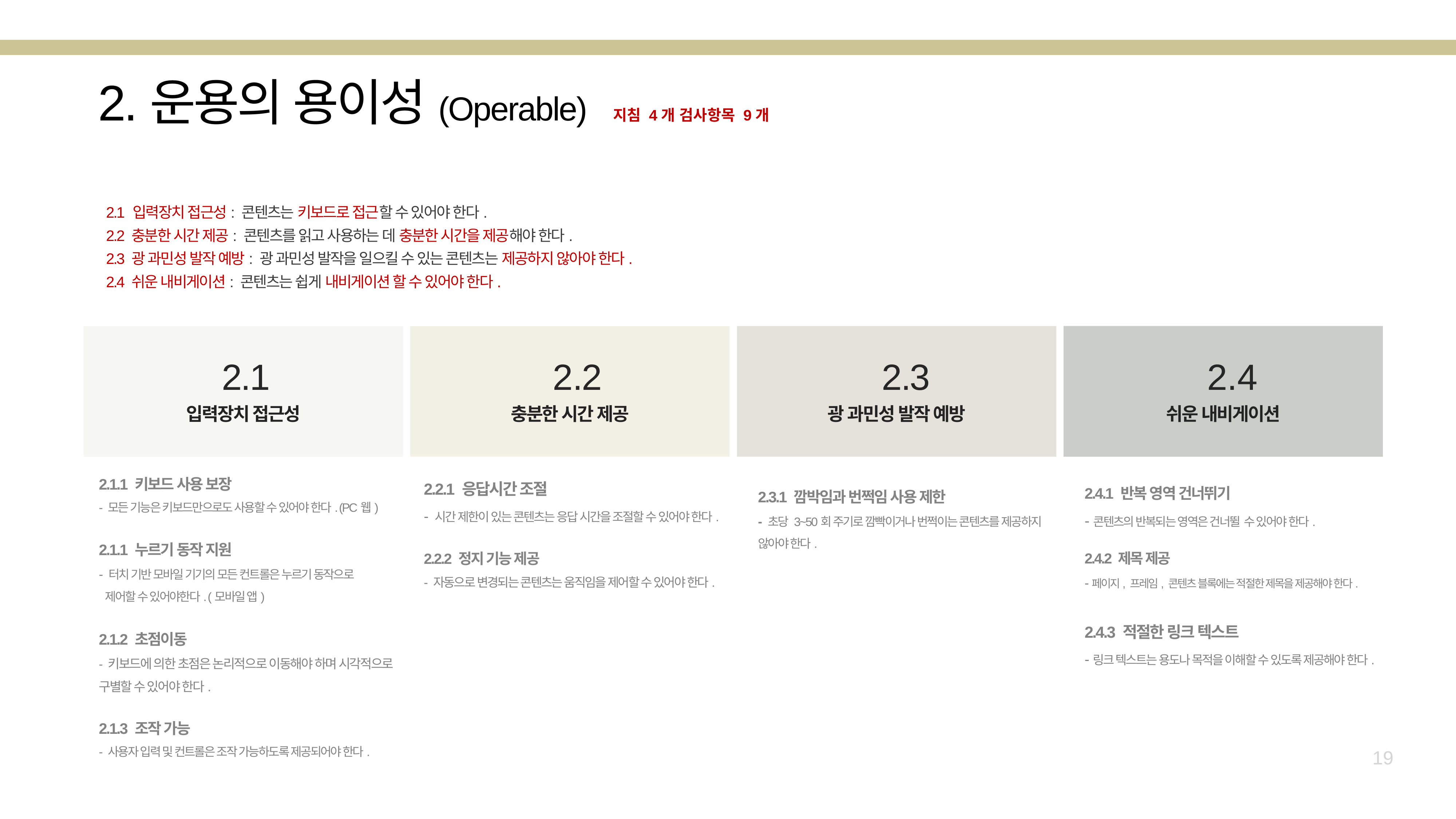

2.운용의 용이성(Operable)  지침 4개 검사항목 9개
2.1 입력장치 접근성: 콘텐츠는 키보드로 접근할 수 있어야 한다.
2.2 충분한 시간 제공: 콘텐츠를 읽고 사용하는 데 충분한 시간을 제공해야 한다.
2.3 광 과민성 발작 예방: 광 과민성 발작을 일으킬 수 있는 콘텐츠는 제공하지 않아야 한다.
2.4 쉬운 내비게이션: 콘텐츠는 쉽게 내비게이션 할 수 있어야 한다.

쉬운 내비게이션

입력장치 접근성

광 과민성 발작 예방

충분한 시간 제공
2.3
2.4
2.1
2.2
2.1.1 키보드 사용 보장
- 모든 기능은 키보드만으로도 사용할 수 있어야 한다. (PC웹)
2.2.1 응답시간 조절
- 시간 제한이 있는 콘텐츠는 응답 시간을 조절할 수 있어야 한다.
2.3.1 깜박임과 번쩍임 사용 제한
- 초당 3~50회 주기로 깜빡이거나 번쩍이는 콘텐츠를 제공하지 않아야 한다.
2.4.1 반복 영역 건너뛰기
-콘텐츠의 반복되는 영역은 건너뛸  수 있어야 한다.
2.1.1 누르기 동작 지원
- 터치 기반 모바일 기기의 모든 컨트롤은 누르기 동작으로
 제어할 수 있어야한다. (모바일 앱)
2.2.2 정지 기능 제공
- 자동으로 변경되는 콘텐츠는 움직임을 제어할 수 있어야 한다.
2.4.2 제목 제공
-페이지, 프레임, 콘텐츠 블록에는 적절한 제목을 제공해야 한다.
2.4.3 적절한 링크 텍스트
-링크 텍스트는 용도나 목적을 이해할 수 있도록 제공해야 한다.
2.1.2 초점이동
- 키보드에 의한 초점은 논리적으로 이동해야 하며 시각적으로
구별할 수 있어야 한다.
2.1.3 조작 가능
- 사용자 입력 및 컨트롤은 조작 가능하도록 제공되어야 한다.
19